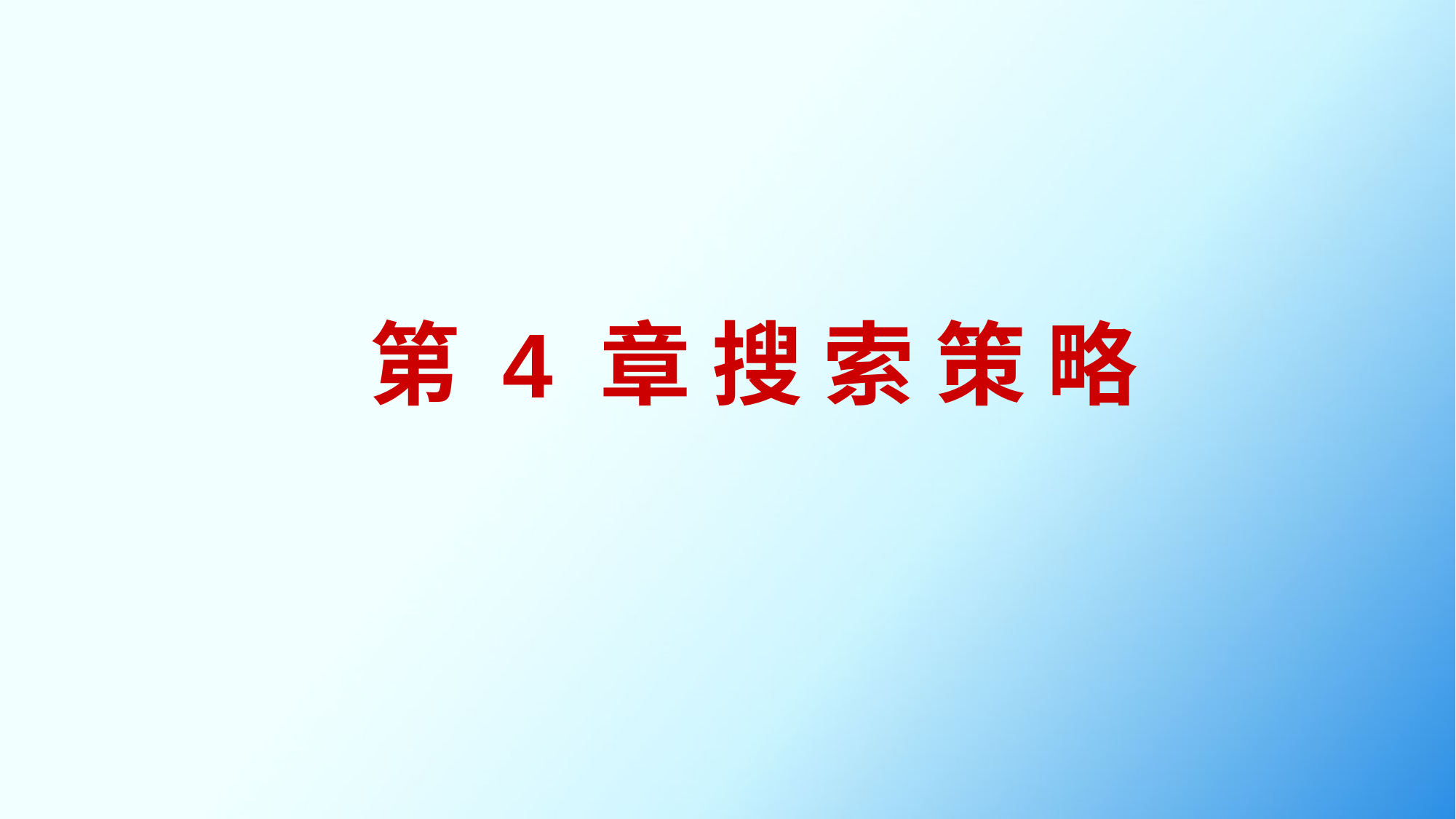

第 4 章 搜 索 策 略